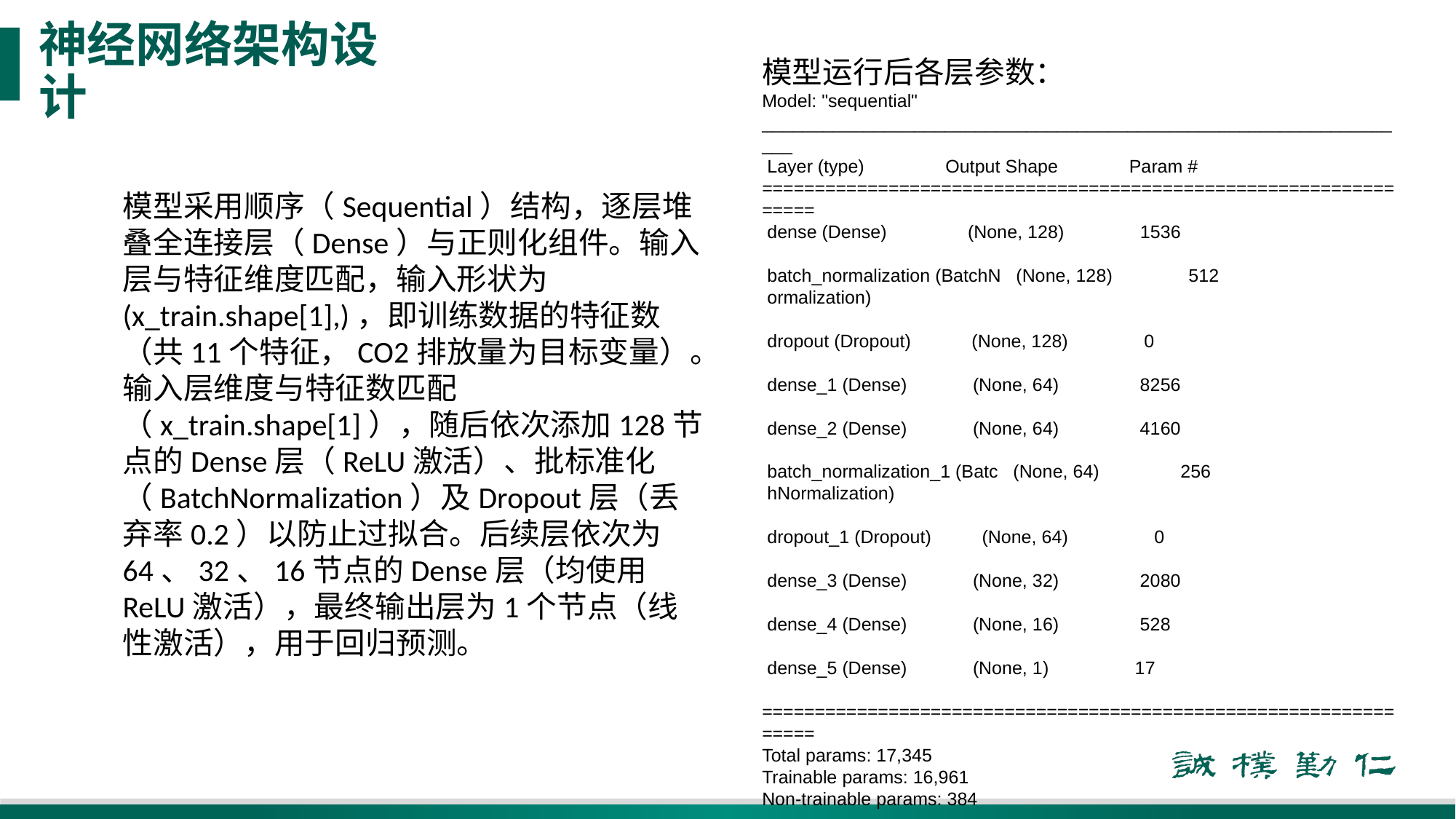

# 神经网络架构设计
模型运行后各层参数：
Model: "sequential"
_________________________________________________________________
 Layer (type)                Output Shape              Param #
=================================================================
 dense (Dense)                (None, 128)               1536

 batch_normalization (BatchN   (None, 128)               512
 ormalization)

 dropout (Dropout)            (None, 128)               0

 dense_1 (Dense)             (None, 64)                8256

 dense_2 (Dense)             (None, 64)                4160

 batch_normalization_1 (Batc   (None, 64)                256
 hNormalization)

 dropout_1 (Dropout)          (None, 64)                 0

 dense_3 (Dense)             (None, 32)                2080

 dense_4 (Dense)             (None, 16)                528

 dense_5 (Dense)             (None, 1)                 17

=================================================================
Total params: 17,345
Trainable params: 16,961
Non-trainable params: 384
模型采用顺序（Sequential）结构，逐层堆叠全连接层（Dense）与正则化组件。输入层与特征维度匹配，输入形状为(x_train.shape[1],)，即训练数据的特征数（共11个特征，CO2排放量为目标变量）。输入层维度与特征数匹配（x_train.shape[1]），随后依次添加128节点的Dense层（ReLU激活）、批标准化（BatchNormalization）及Dropout层（丢弃率0.2）以防止过拟合。后续层依次为64、32、16节点的Dense层（均使用ReLU激活），最终输出层为1个节点（线性激活），用于回归预测。